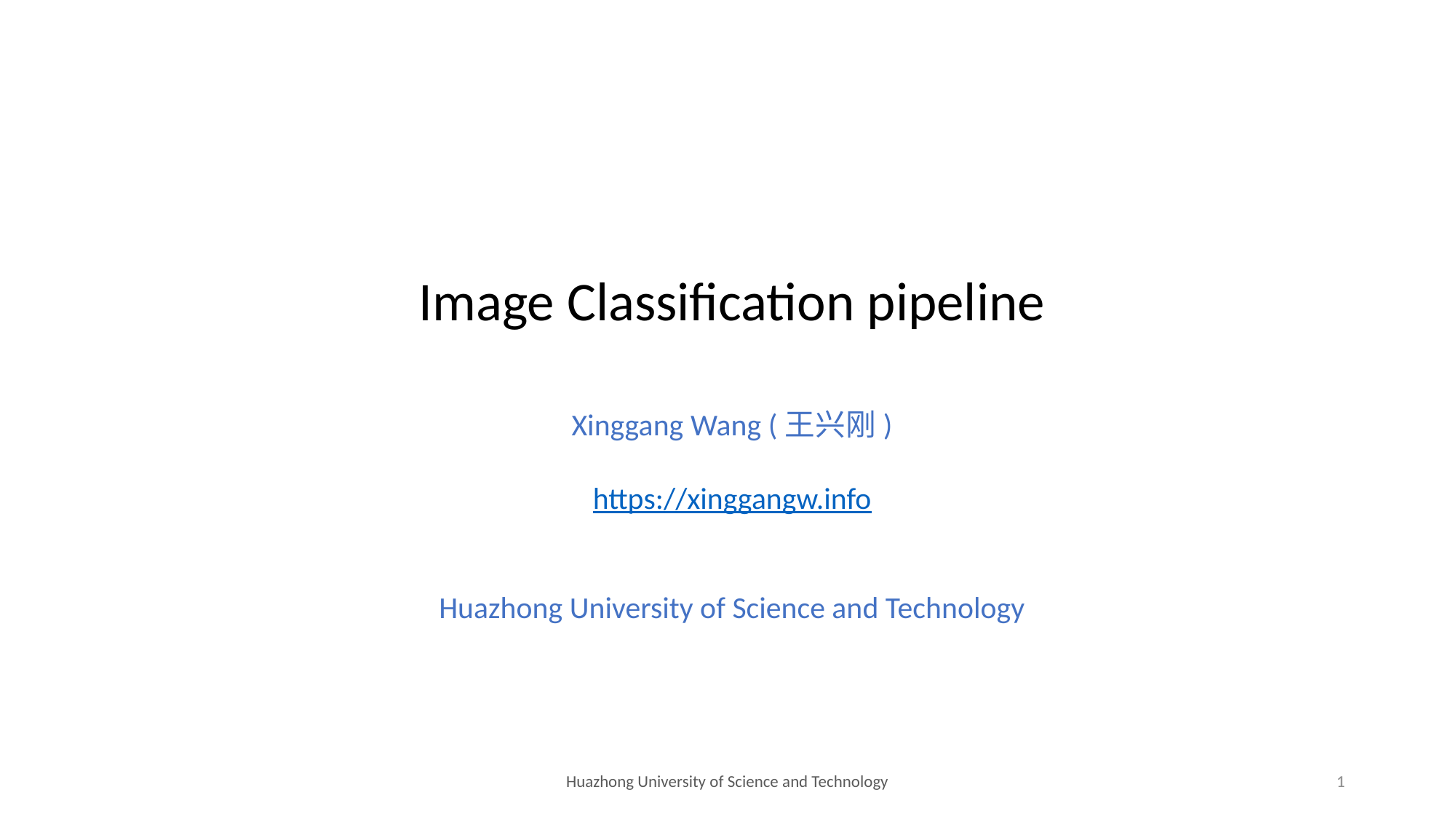

# Image Classification pipeline

Xinggang Wang (王兴刚)
https://xinggangw.info

Huazhong University of Science and Technology
Huazhong University of Science and Technology
1